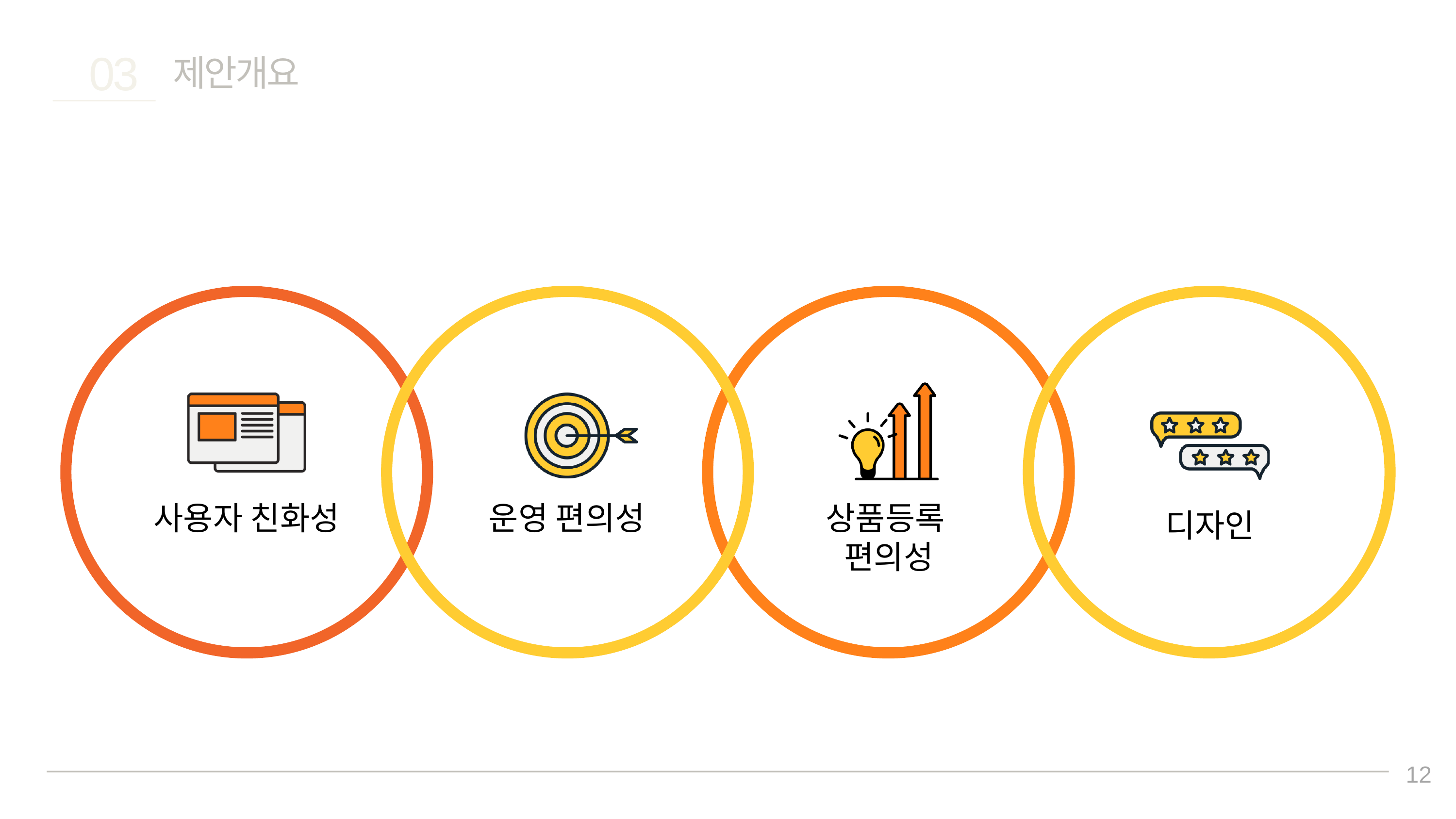

03
제안개요

사용자 친화성
운영 편의성
상품등록
편의성
디자인
12